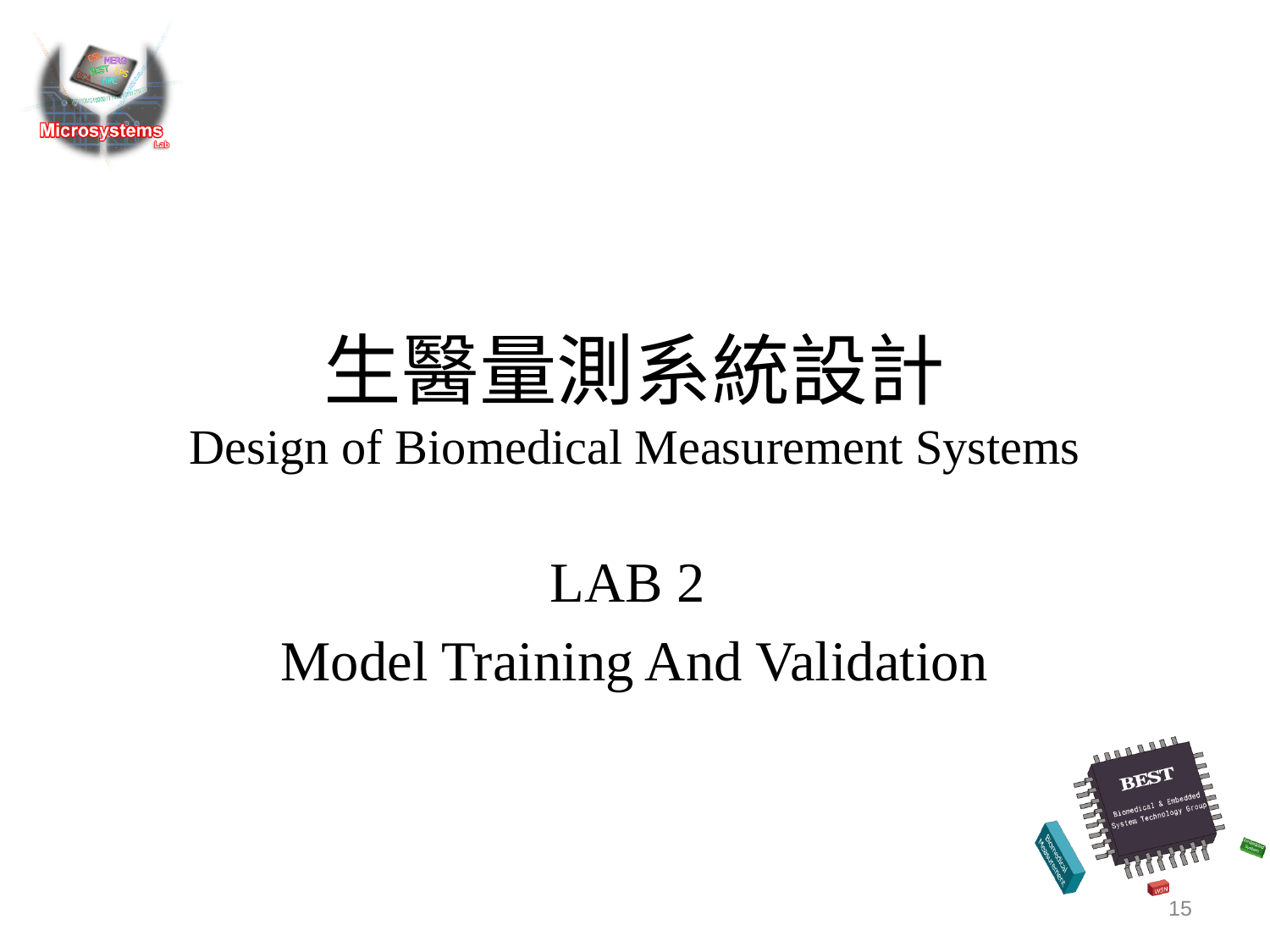

# 生醫量測系統設計 Design of Biomedical Measurement Systems
LAB 2
Model Training And Validation
15